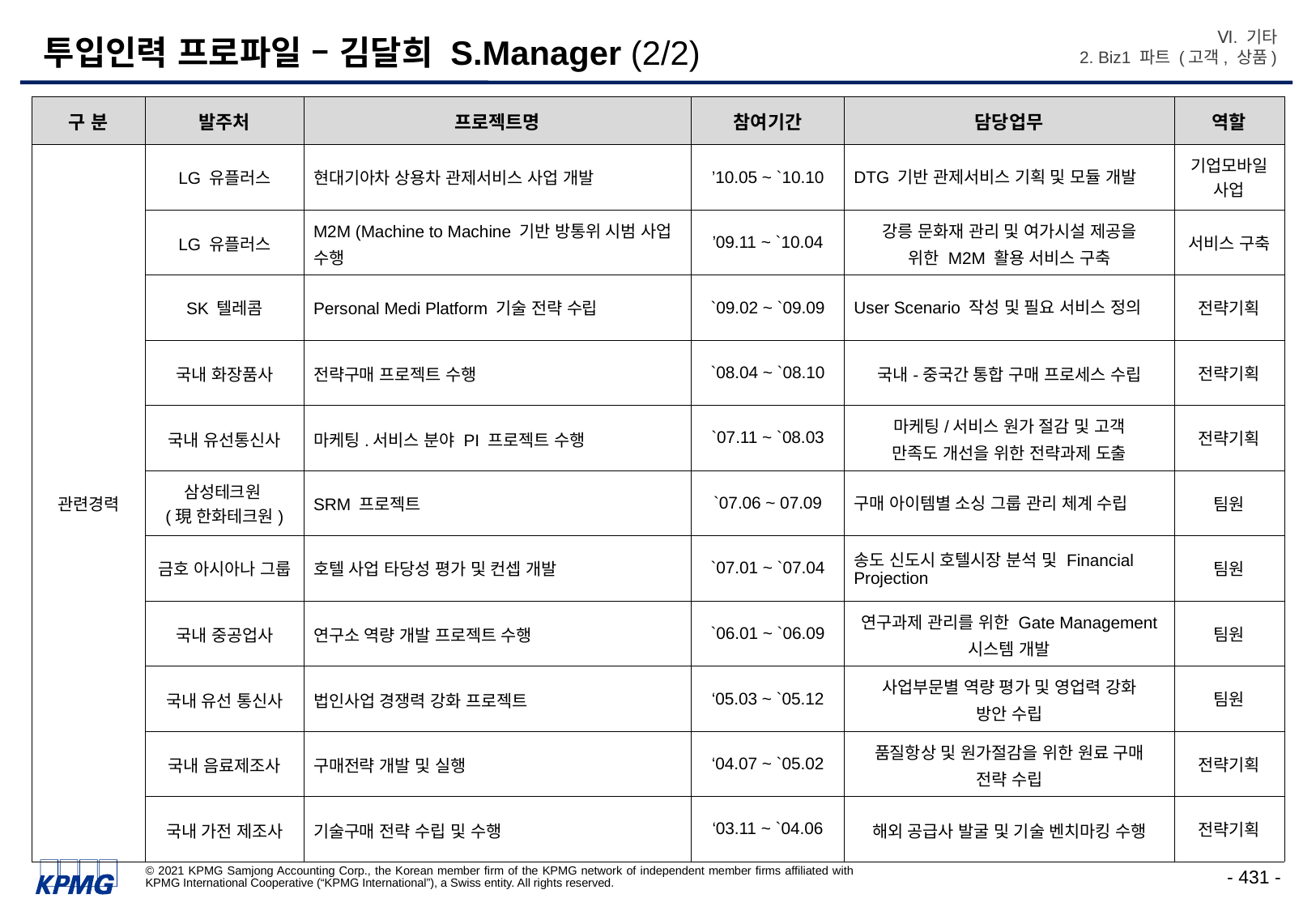

Ⅵ. 기타
2. Biz1 파트 (고객, 상품)
# 투입인력 프로파일 – 김달희 S.Manager (2/2)
| 구 분 | 발주처 | 프로젝트명 | 참여기간 | 담당업무 | 역할 |
| --- | --- | --- | --- | --- | --- |
| 관련경력 | LG 유플러스 | 현대기아차 상용차 관제서비스 사업 개발 | ’10.05 ~ `10.10 | DTG 기반 관제서비스 기획 및 모듈 개발 | 기업모바일 사업 |
|  | LG 유플러스 | M2M (Machine to Machine 기반 방통위 시범 사업 수행 | ’09.11 ~ `10.04 | 강릉 문화재 관리 및 여가시설 제공을 위한 M2M 활용 서비스 구축 | 서비스 구축 |
|  | SK 텔레콤 | Personal Medi Platform 기술 전략 수립 | `09.02 ~ `09.09 | User Scenario 작성 및 필요 서비스 정의 | 전략기획 |
|  | 국내 화장품사 | 전략구매 프로젝트 수행 | `08.04 ~ `08.10 | 국내-중국간 통합 구매 프로세스 수립 | 전략기획 |
|  | 국내 유선통신사 | 마케팅.서비스 분야 PI 프로젝트 수행 | `07.11 ~ `08.03 | 마케팅/서비스 원가 절감 및 고객 만족도 개선을 위한 전략과제 도출 | 전략기획 |
|  | 삼성테크원 (現 한화테크원) | SRM 프로젝트 | `07.06 ~ 07.09 | 구매 아이템별 소싱 그룹 관리 체계 수립 | 팀원 |
|  | 금호 아시아나 그룹 | 호텔 사업 타당성 평가 및 컨셉 개발 | `07.01 ~ `07.04 | 송도 신도시 호텔시장 분석 및 Financial Projection | 팀원 |
|  | 국내 중공업사 | 연구소 역량 개발 프로젝트 수행 | `06.01 ~ `06.09 | 연구과제 관리를 위한 Gate Management 시스템 개발 | 팀원 |
|  | 국내 유선 통신사 | 법인사업 경쟁력 강화 프로젝트 | ‘05.03 ~ `05.12 | 사업부문별 역량 평가 및 영업력 강화 방안 수립 | 팀원 |
|  | 국내 음료제조사 | 구매전략 개발 및 실행 | ‘04.07 ~ `05.02 | 품질항상 및 원가절감을 위한 원료 구매 전략 수립 | 전략기획 |
|  | 국내 가전 제조사 | 기술구매 전략 수립 및 수행 | ‘03.11 ~ `04.06 | 해외 공급사 발굴 및 기술 벤치마킹 수행 | 전략기획 |